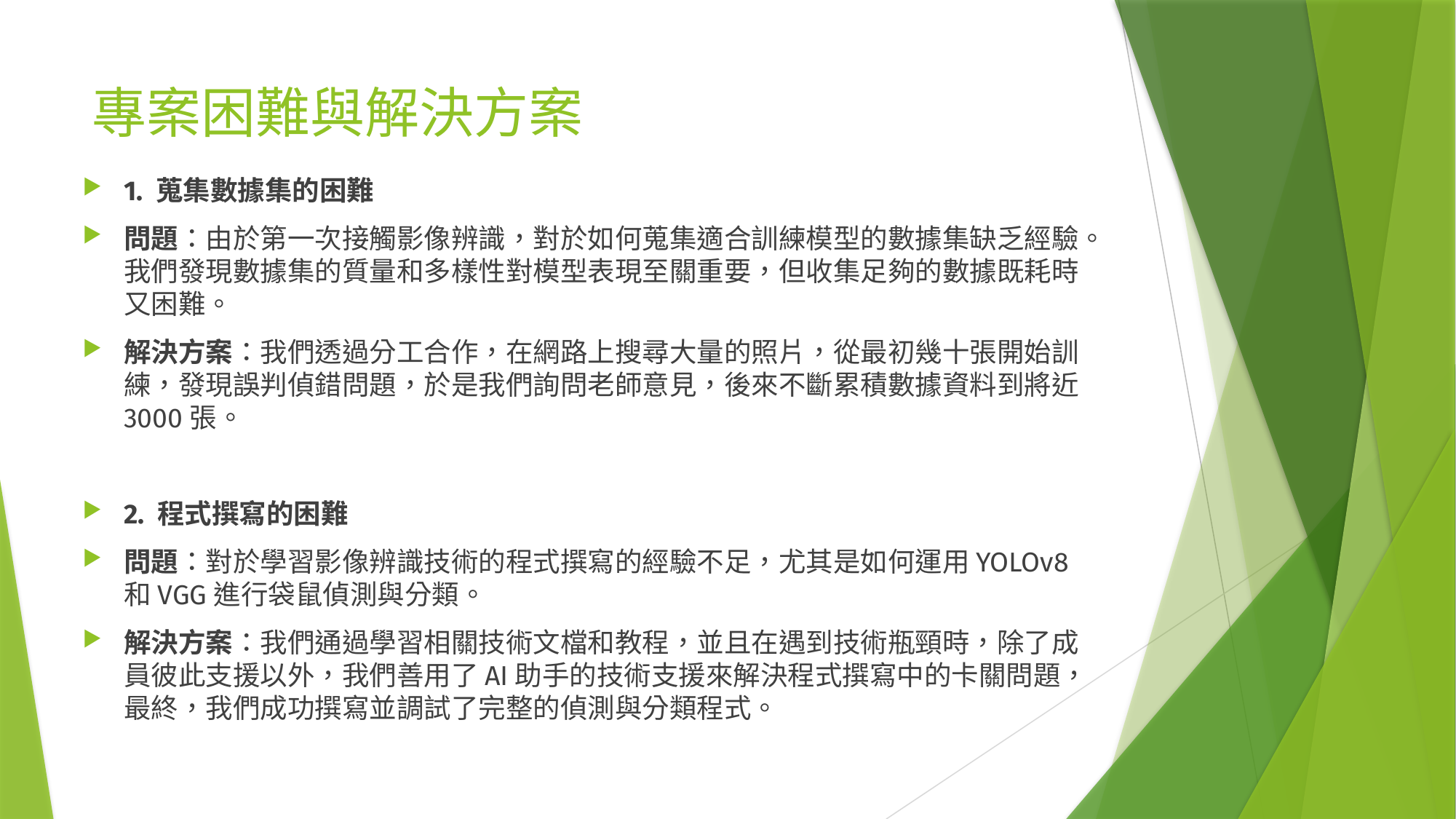

# 專案困難與解決方案
1. 蒐集數據集的困難
問題：由於第一次接觸影像辨識，對於如何蒐集適合訓練模型的數據集缺乏經驗。我們發現數據集的質量和多樣性對模型表現至關重要，但收集足夠的數據既耗時又困難。
解決方案：我們透過分工合作，在網路上搜尋大量的照片，從最初幾十張開始訓練，發現誤判偵錯問題，於是我們詢問老師意見，後來不斷累積數據資料到將近3000張。

2. 程式撰寫的困難
問題：對於學習影像辨識技術的程式撰寫的經驗不足，尤其是如何運用YOLOv8和VGG進行袋鼠偵測與分類。
解決方案：我們通過學習相關技術文檔和教程，並且在遇到技術瓶頸時，除了成員彼此支援以外，我們善用了AI助手的技術支援來解決程式撰寫中的卡關問題，最終，我們成功撰寫並調試了完整的偵測與分類程式。